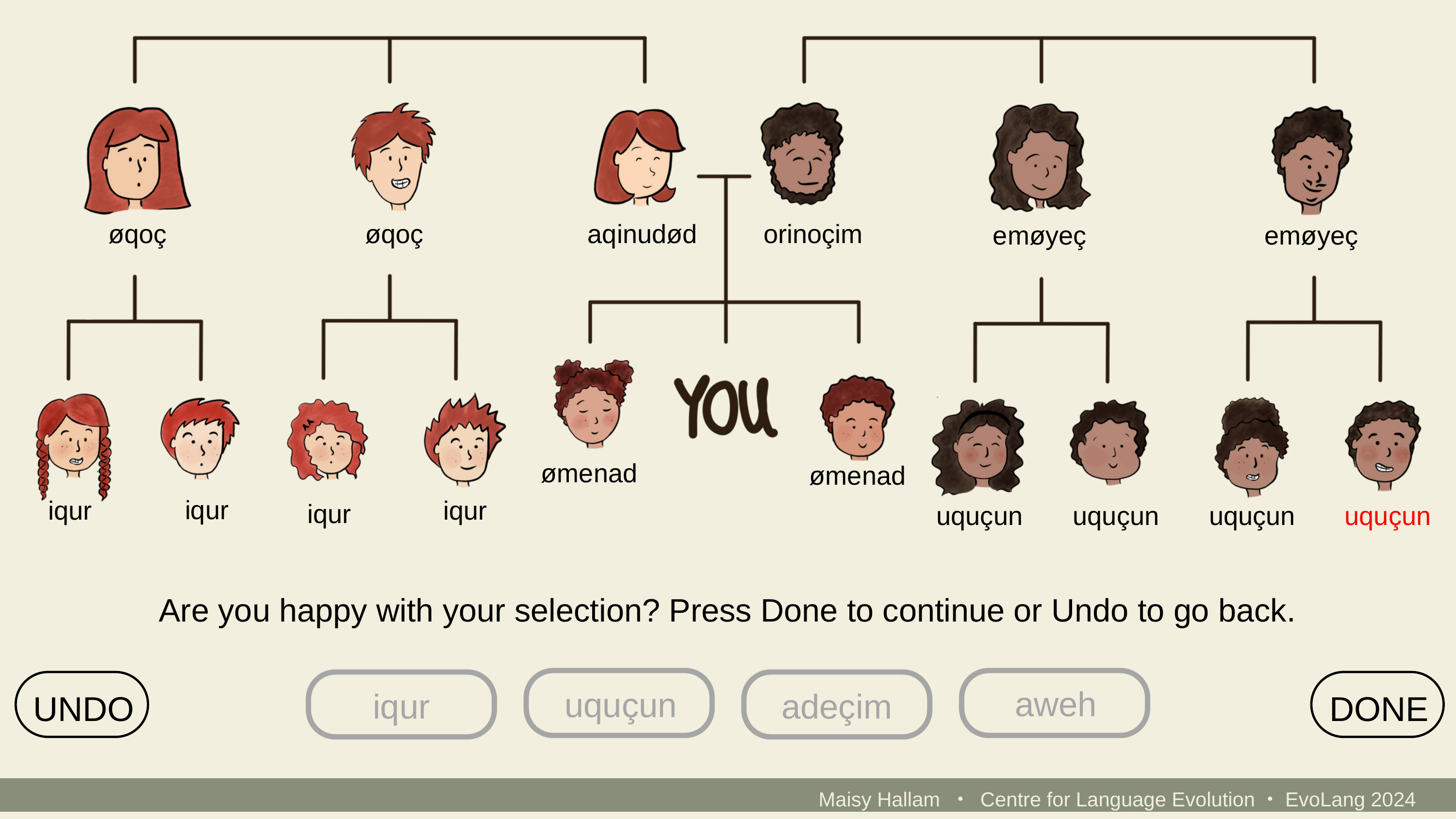

øqoç
øqoç
aqinudød
orinoçim
emøyeç
emøyeç
ømenad
ømenad
iqur
iqur
iqur
iqur
uquçun

uquçun
uquçun

uquçun
Are you happy with your selection? Press Done to continue or Undo to go back.

uquçun

aweh

UNDO

iqur

DONE
adeçim

Maisy Hallam ・ Centre for Language Evolution・EvoLang 2024